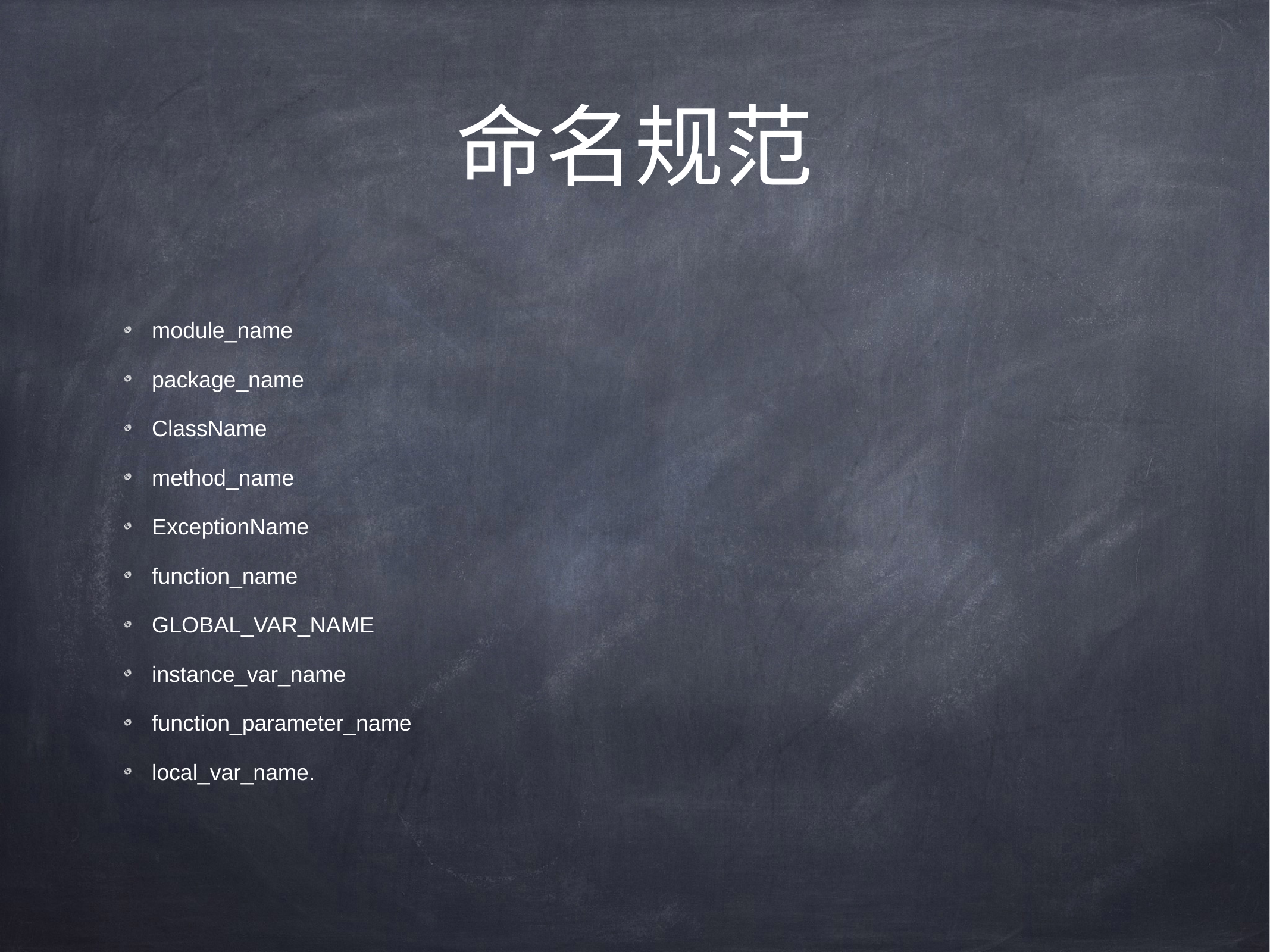

# 命名规范
module_name
package_name
ClassName
method_name
ExceptionName
function_name
GLOBAL_VAR_NAME
instance_var_name
function_parameter_name
local_var_name.